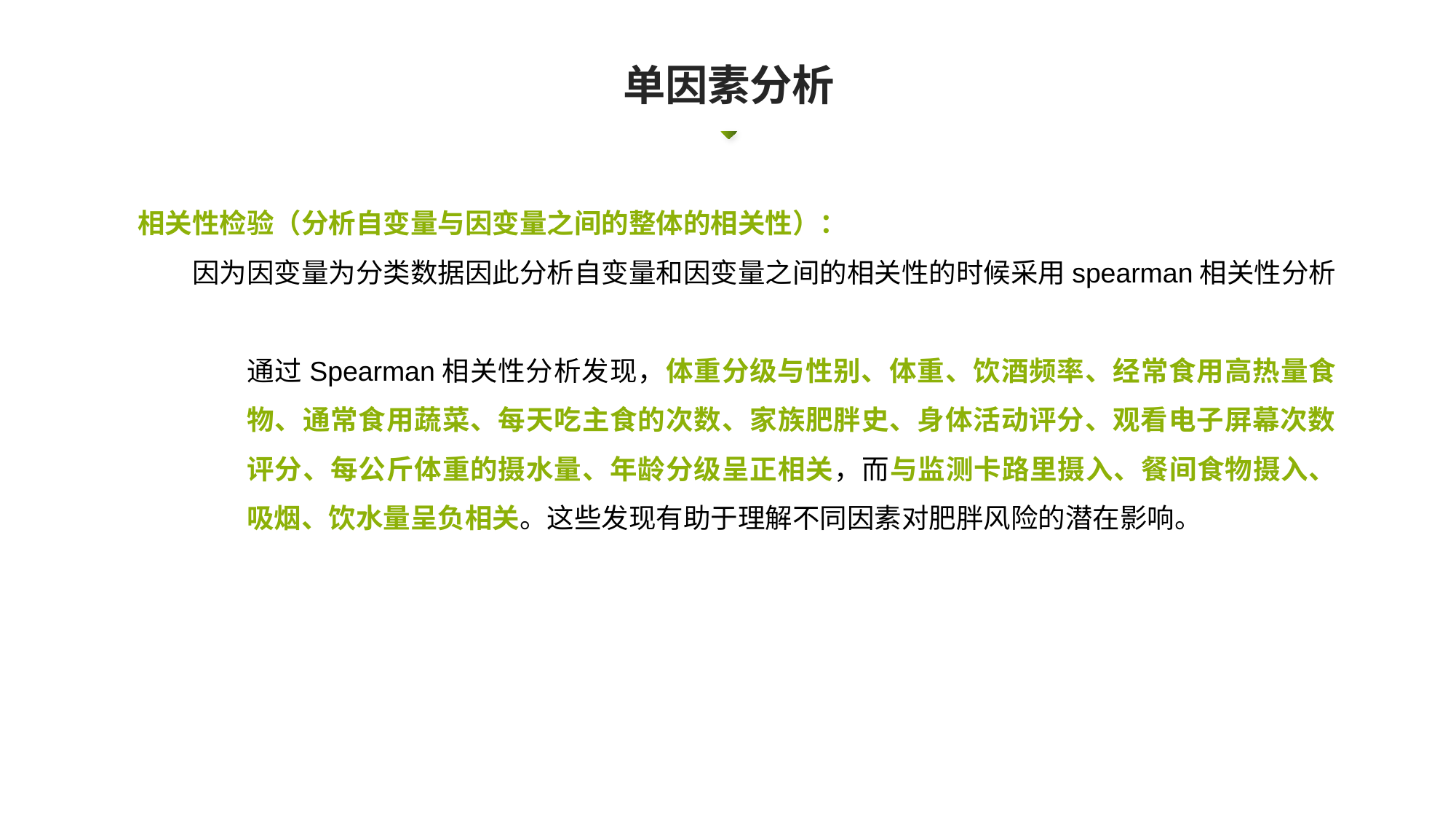

单因素分析

相关性检验（分析自变量与因变量之间的整体的相关性）：
因为因变量为分类数据因此分析自变量和因变量之间的相关性的时候采用spearman相关性分析

通过Spearman相关性分析发现，体重分级与性别、体重、饮酒频率、经常食用高热量食物、通常食用蔬菜、每天吃主食的次数、家族肥胖史、身体活动评分、观看电子屏幕次数评分、每公斤体重的摄水量、年龄分级呈正相关，而与监测卡路里摄入、餐间食物摄入、吸烟、饮水量呈负相关。这些发现有助于理解不同因素对肥胖风险的潜在影响。